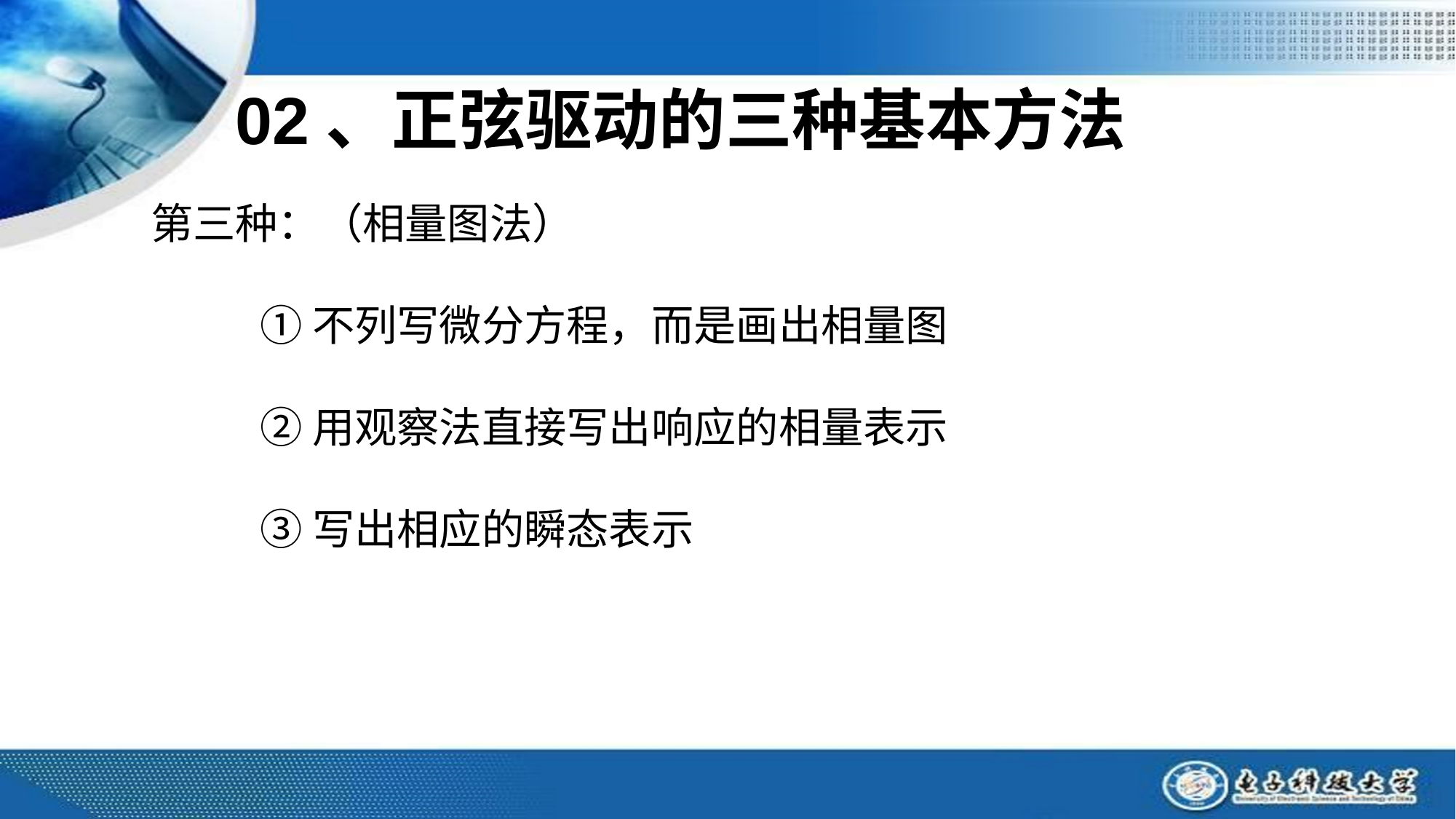

02、正弦驱动的三种基本方法
第三种：（相量图法）
	①不列写微分方程，而是画出相量图
	②用观察法直接写出响应的相量表示
	③写出相应的瞬态表示